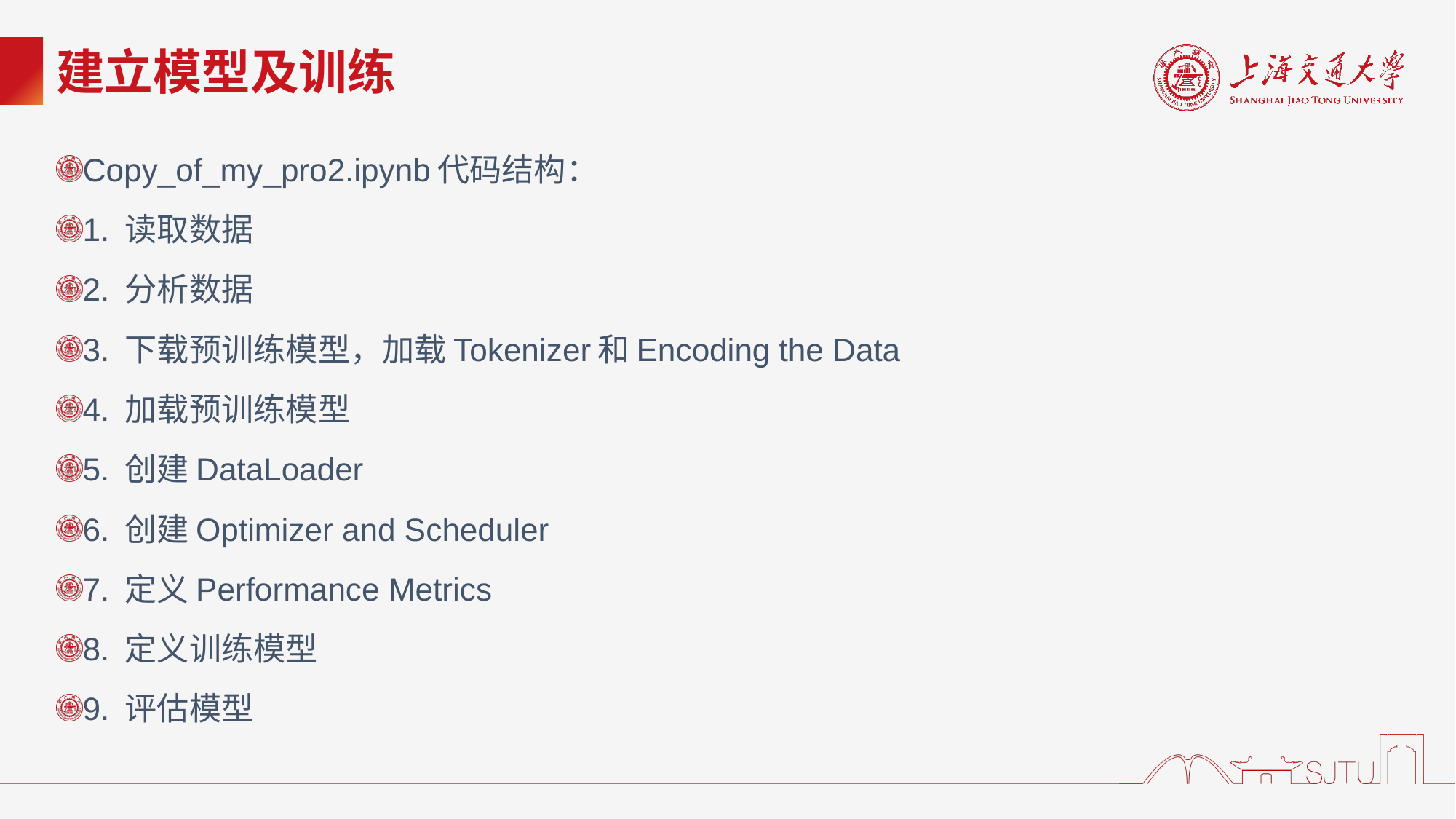

# 建立模型及训练
Copy_of_my_pro2.ipynb代码结构：
1. 读取数据
2. 分析数据
3. 下载预训练模型，加载Tokenizer和Encoding the Data
4. 加载预训练模型
5. 创建DataLoader
6. 创建Optimizer and Scheduler
7. 定义Performance Metrics
8. 定义训练模型
9. 评估模型